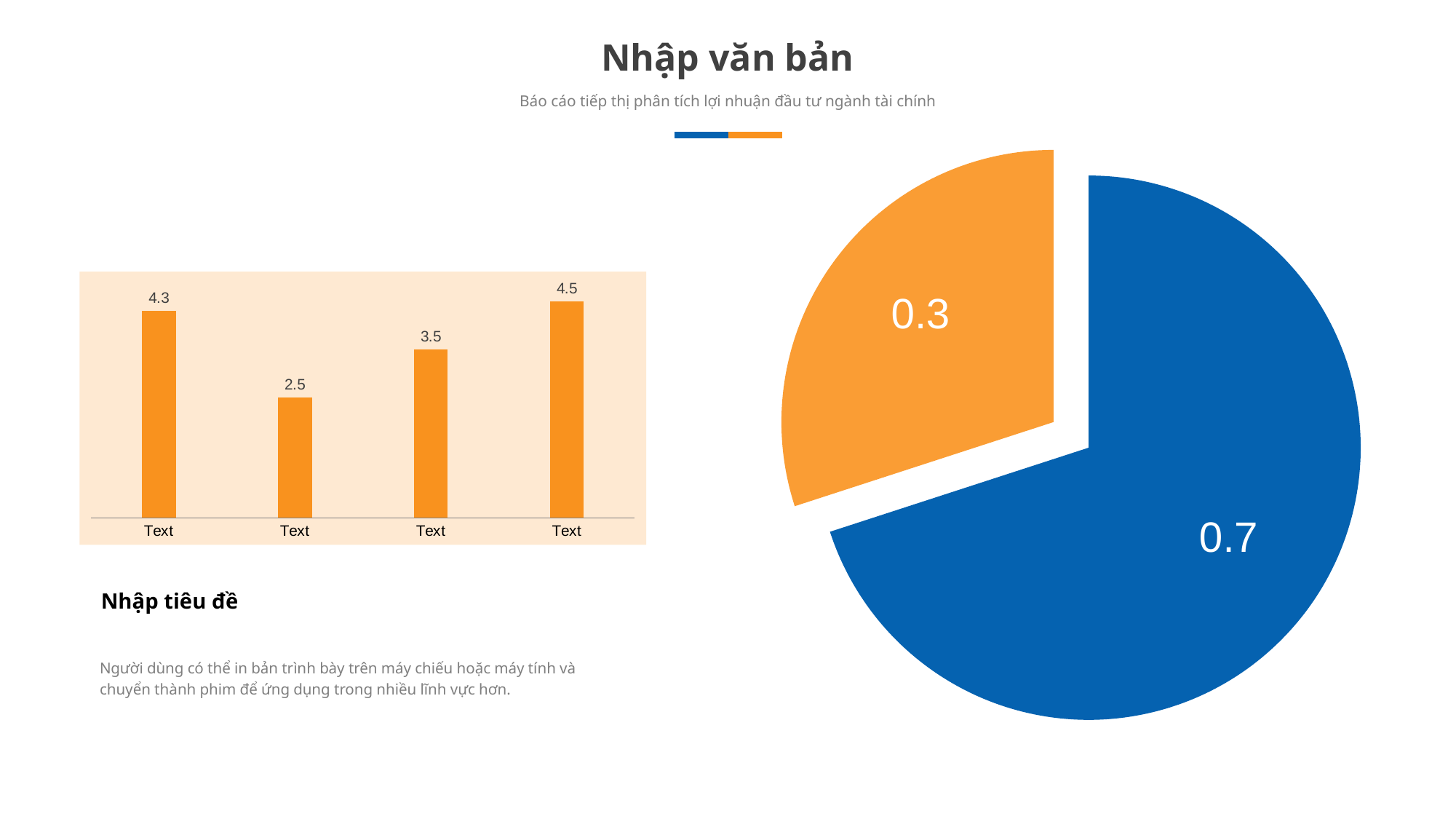

Nhập văn bản
Báo cáo tiếp thị phân tích lợi nhuận đầu tư ngành tài chính

### Chart

| Category | 销售额 |
|---|---|
| 第一季度 | 0.7 |
| 第二季度 | 0.3 |

### Chart

| Category | Text 1 |
|---|---|
| Text | 4.3 |
| Text | 2.5 |
| Text | 3.5 |
| Text | 4.5 |
Nhập tiêu đề
Người dùng có thể in bản trình bày trên máy chiếu hoặc máy tính và chuyển thành phim để ứng dụng trong nhiều lĩnh vực hơn.